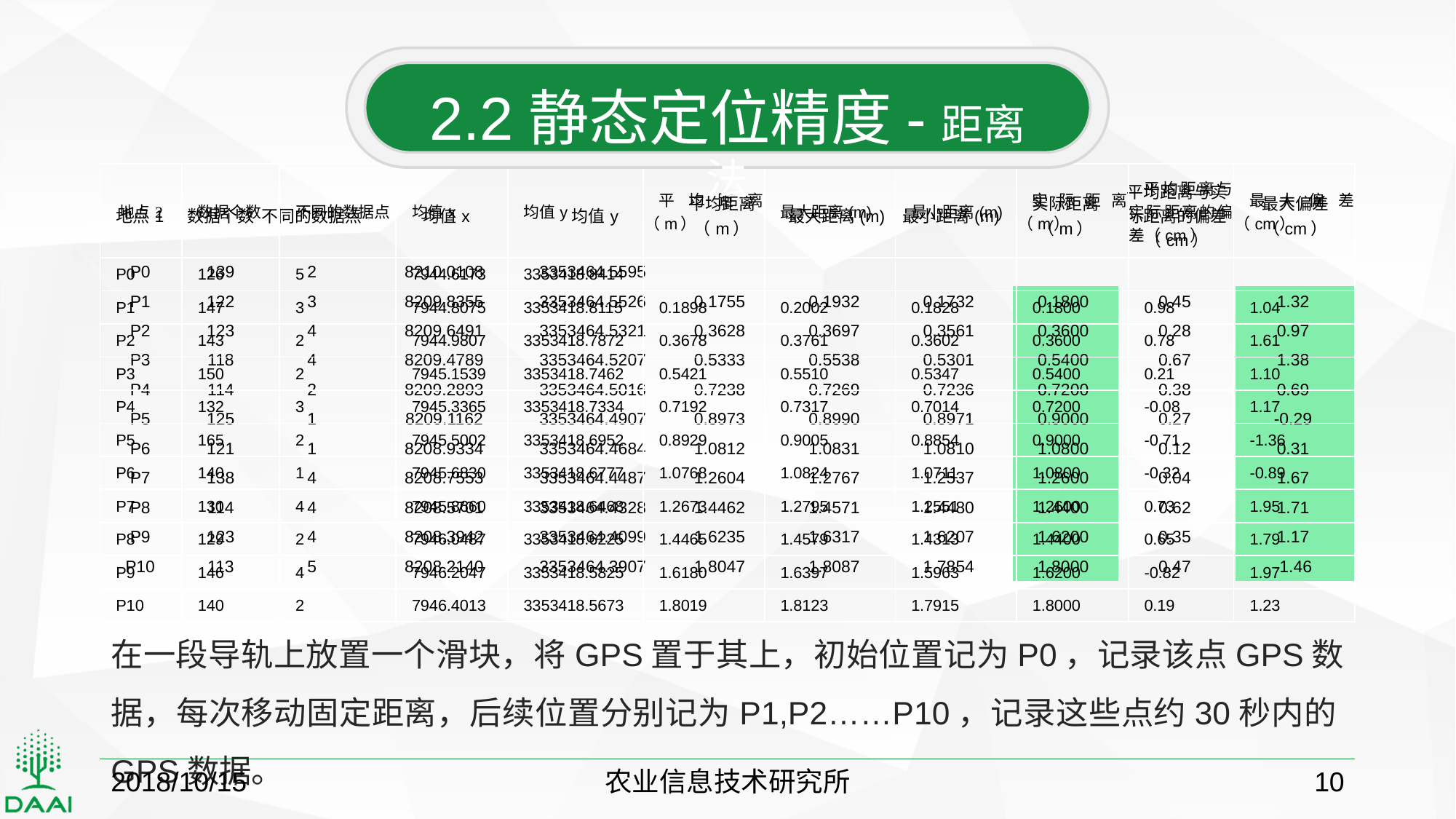

2.2静态定位精度-距离法
| 地点2 | 数据个数 | 不同的数据点 | 均值x | 均值y | 平均距离（m） | 最大距离(m) | 最小距离(m) | 实际距离（m） | 平均距离与实际距离的偏差（cm） | 最大偏差（cm） |
| --- | --- | --- | --- | --- | --- | --- | --- | --- | --- | --- |
| P0 | 126 | 5 | 7944.6173 | 3353418.8414 |  |  |  |  |  |  |
| P1 | 147 | 3 | 7944.8075 | 3353418.8115 | 0.1898 | 0.2002 | 0.1828 | 0.1800 | 0.98 | 1.04 |
| P2 | 143 | 2 | 7944.9807 | 3353418.7872 | 0.3678 | 0.3761 | 0.3602 | 0.3600 | 0.78 | 1.61 |
| P3 | 150 | 2 | 7945.1539 | 3353418.7462 | 0.5421 | 0.5510 | 0.5347 | 0.5400 | 0.21 | 1.10 |
| P4 | 132 | 3 | 7945.3365 | 3353418.7334 | 0.7192 | 0.7317 | 0.7014 | 0.7200 | -0.08 | 1.17 |
| P5 | 165 | 2 | 7945.5002 | 3353418.6952 | 0.8929 | 0.9005 | 0.8854 | 0.9000 | -0.71 | -1.36 |
| P6 | 140 | 1 | 7945.6830 | 3353418.6777 | 1.0768 | 1.0824 | 1.0711 | 1.0800 | -0.32 | -0.89 |
| P7 | 130 | 4 | 7945.8660 | 3353418.6468 | 1.2673 | 1.2795 | 1.2551 | 1.2600 | 0.73 | 1.95 |
| P8 | 129 | 2 | 7946.0487 | 3353418.6225 | 1.4465 | 1.4579 | 1.4313 | 1.4400 | 0.65 | 1.79 |
| P9 | 146 | 4 | 7946.2047 | 3353418.5825 | 1.6180 | 1.6397 | 1.5963 | 1.6200 | -0.82 | 1.97 |
| P10 | 140 | 2 | 7946.4013 | 3353418.5673 | 1.8019 | 1.8123 | 1.7915 | 1.8000 | 0.19 | 1.23 |
| 地点1 | 数据个数 | 不同的数据点 | 均值x | 均值y | 平均距离（m） | 最大距离(m) | 最小距离(m) | 实际距离（m） | 平均距离与实际距离的偏差（cm） | 最大偏差（cm） |
| --- | --- | --- | --- | --- | --- | --- | --- | --- | --- | --- |
| P0 | 139 | 2 | 8210.0108 | 3353464.5595 |  |  |  |  |  |  |
| P1 | 122 | 3 | 8209.8355 | 3353464.5526 | 0.1755 | 0.1932 | 0.1732 | 0.1800 | 0.45 | 1.32 |
| P2 | 123 | 4 | 8209.6491 | 3353464.5321 | 0.3628 | 0.3697 | 0.3561 | 0.3600 | 0.28 | 0.97 |
| P3 | 118 | 4 | 8209.4789 | 3353464.5207 | 0.5333 | 0.5538 | 0.5301 | 0.5400 | 0.67 | 1.38 |
| P4 | 114 | 2 | 8209.2893 | 3353464.5016 | 0.7238 | 0.7269 | 0.7236 | 0.7200 | 0.38 | 0.69 |
| P5 | 125 | 1 | 8209.1162 | 3353464.4907 | 0.8973 | 0.8990 | 0.8971 | 0.9000 | 0.27 | -0.29 |
| P6 | 121 | 1 | 8208.9334 | 3353464.4684 | 1.0812 | 1.0831 | 1.0810 | 1.0800 | 0.12 | 0.31 |
| P7 | 138 | 4 | 8208.7553 | 3353464.4487 | 1.2604 | 1.2767 | 1.2537 | 1.2600 | 0.04 | 1.67 |
| P8 | 114 | 4 | 8208.5701 | 3353464.4328 | 1.4462 | 1.4571 | 1.4480 | 1.4400 | 0.62 | 1.71 |
| P9 | 123 | 4 | 8208.3942 | 3353464.4099 | 1.6235 | 1.6317 | 1.6207 | 1.6200 | 0.35 | 1.17 |
| P10 | 113 | 5 | 8208.2140 | 3353464.3907 | 1.8047 | 1.8087 | 1.7854 | 1.8000 | 0.47 | -1.46 |
在一段导轨上放置一个滑块，将GPS置于其上，初始位置记为P0，记录该点GPS数据，每次移动固定距离，后续位置分别记为P1,P2……P10，记录这些点约30秒内的GPS数据。
2018/10/15
农业信息技术研究所
10